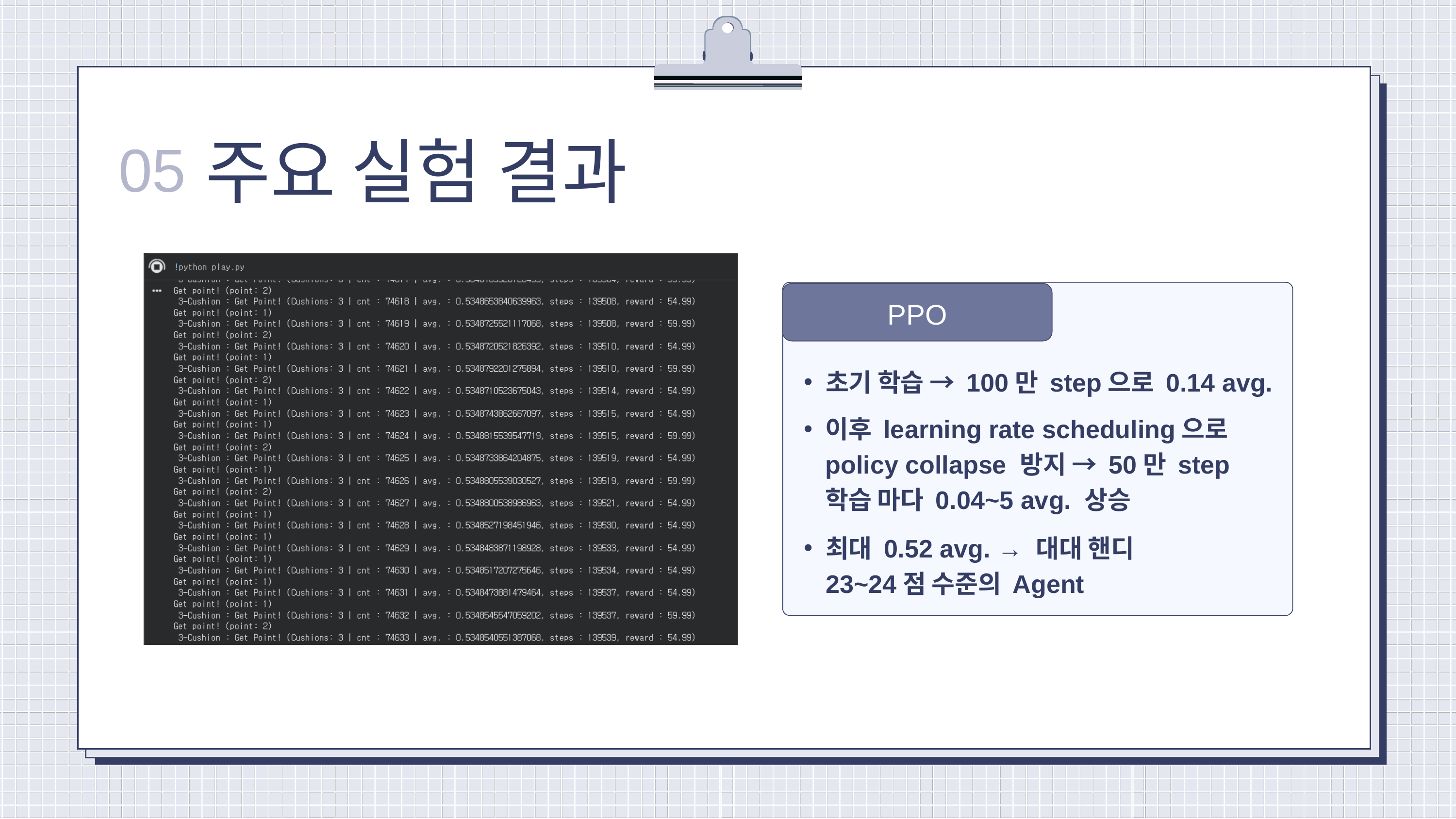

주요 실험 결과
05

PPO
초기 학습 → 100만 step으로 0.14 avg.
이후 learning rate scheduling으로 policy collapse 방지 → 50만 step 학습 마다 0.04~5 avg. 상승
최대 0.52 avg. → 대대 핸디 23~24점 수준의 Agent